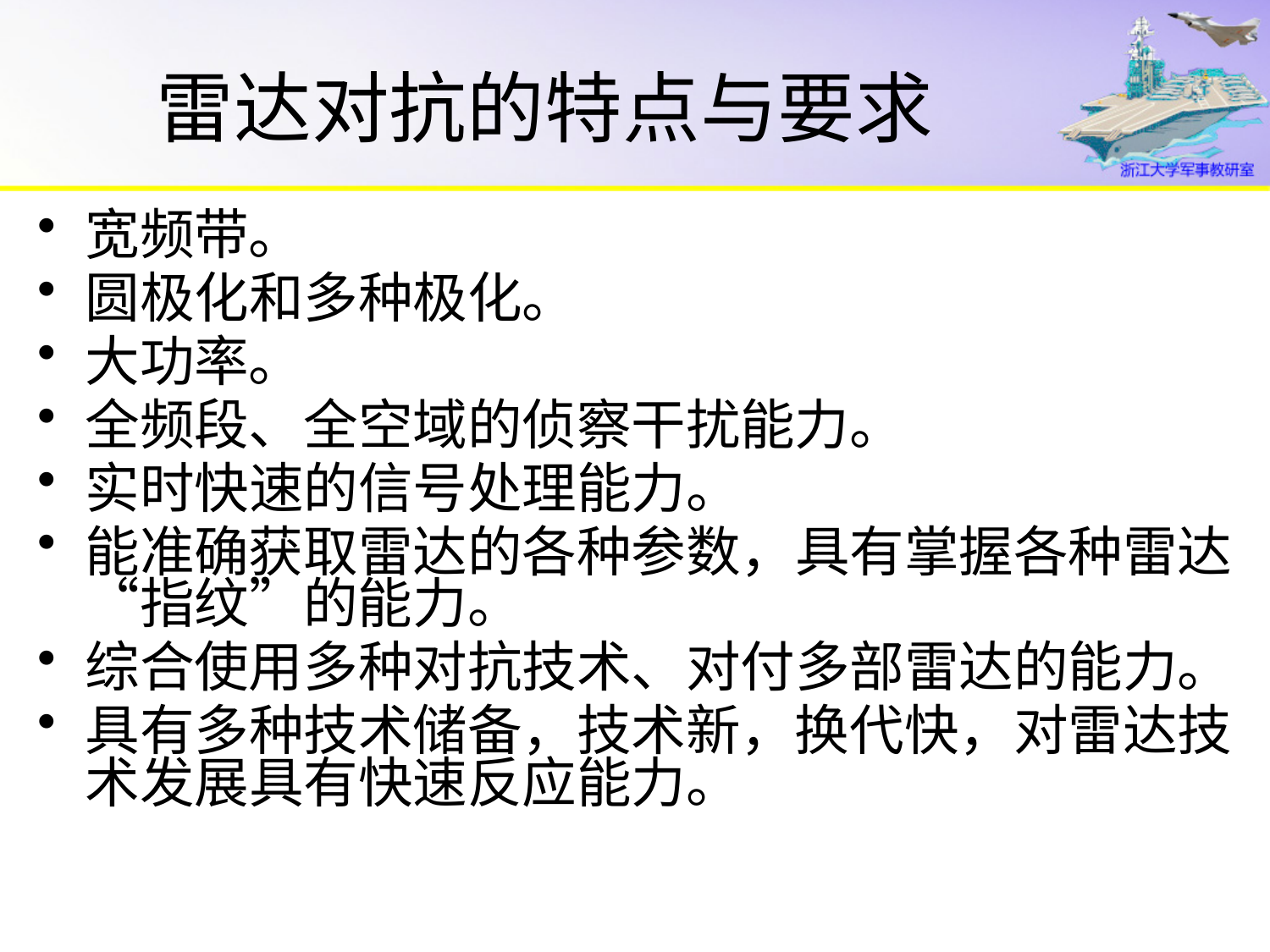

# 雷达对抗的特点与要求
宽频带。
圆极化和多种极化。
大功率。
全频段、全空域的侦察干扰能力。
实时快速的信号处理能力。
能准确获取雷达的各种参数，具有掌握各种雷达“指纹”的能力。
综合使用多种对抗技术、对付多部雷达的能力。
具有多种技术储备，技术新，换代快，对雷达技术发展具有快速反应能力。